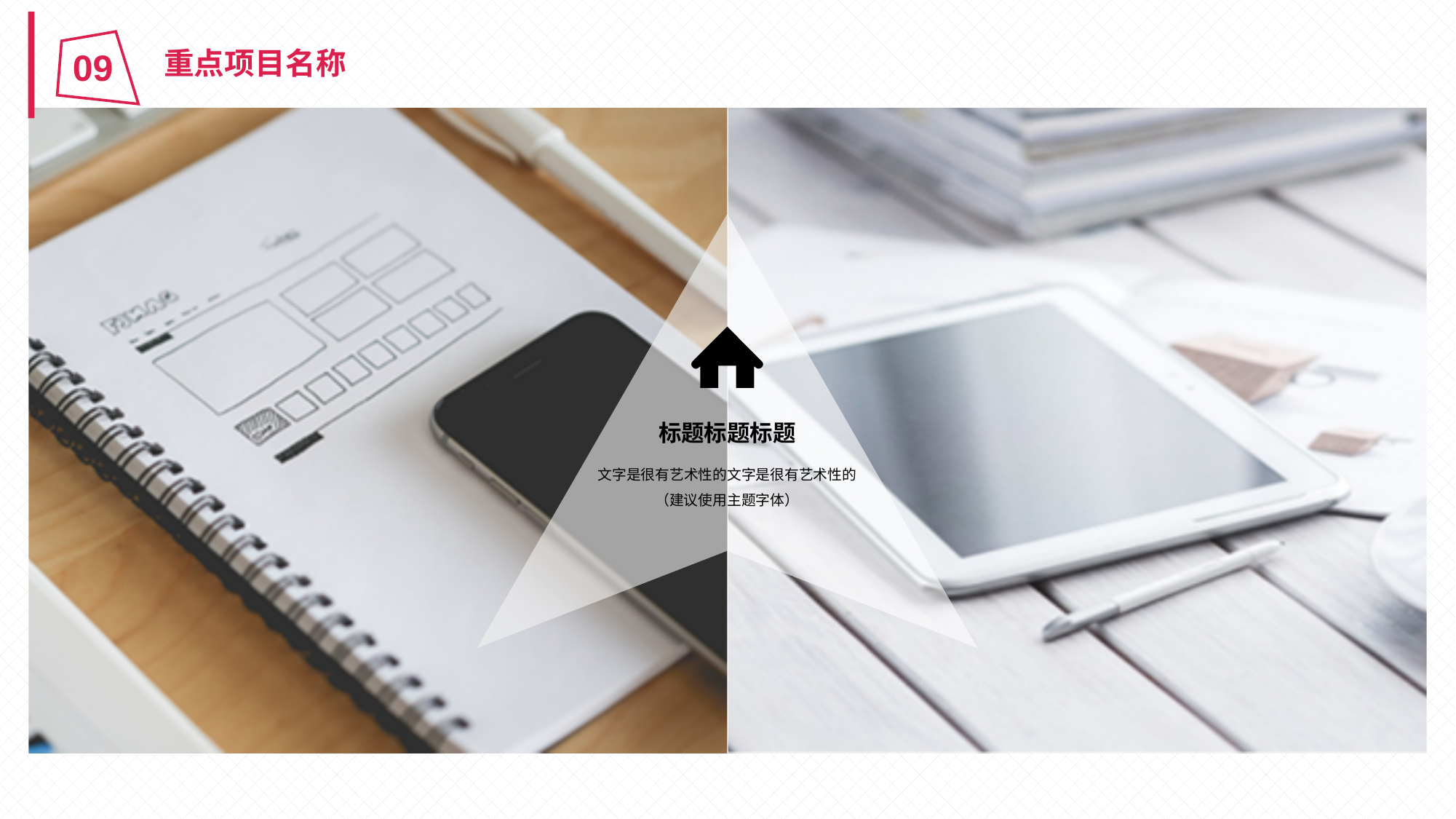

重点项目名称
09

标题标题标题
文字是很有艺术性的文字是很有艺术性的
（建议使用主题字体）